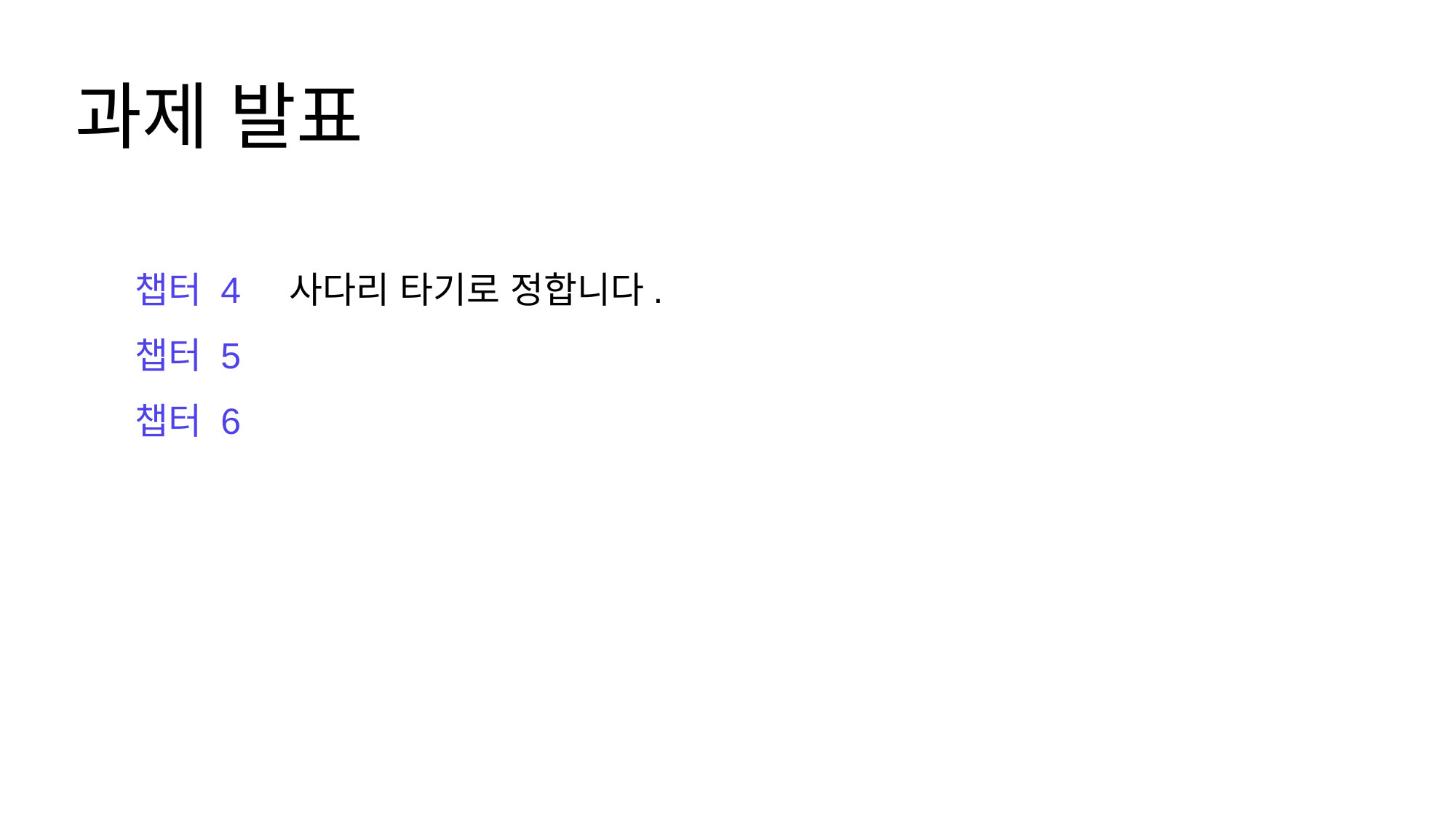

과제 발표
챕터 4
챕터 5
챕터 6
사다리 타기로 정합니다.